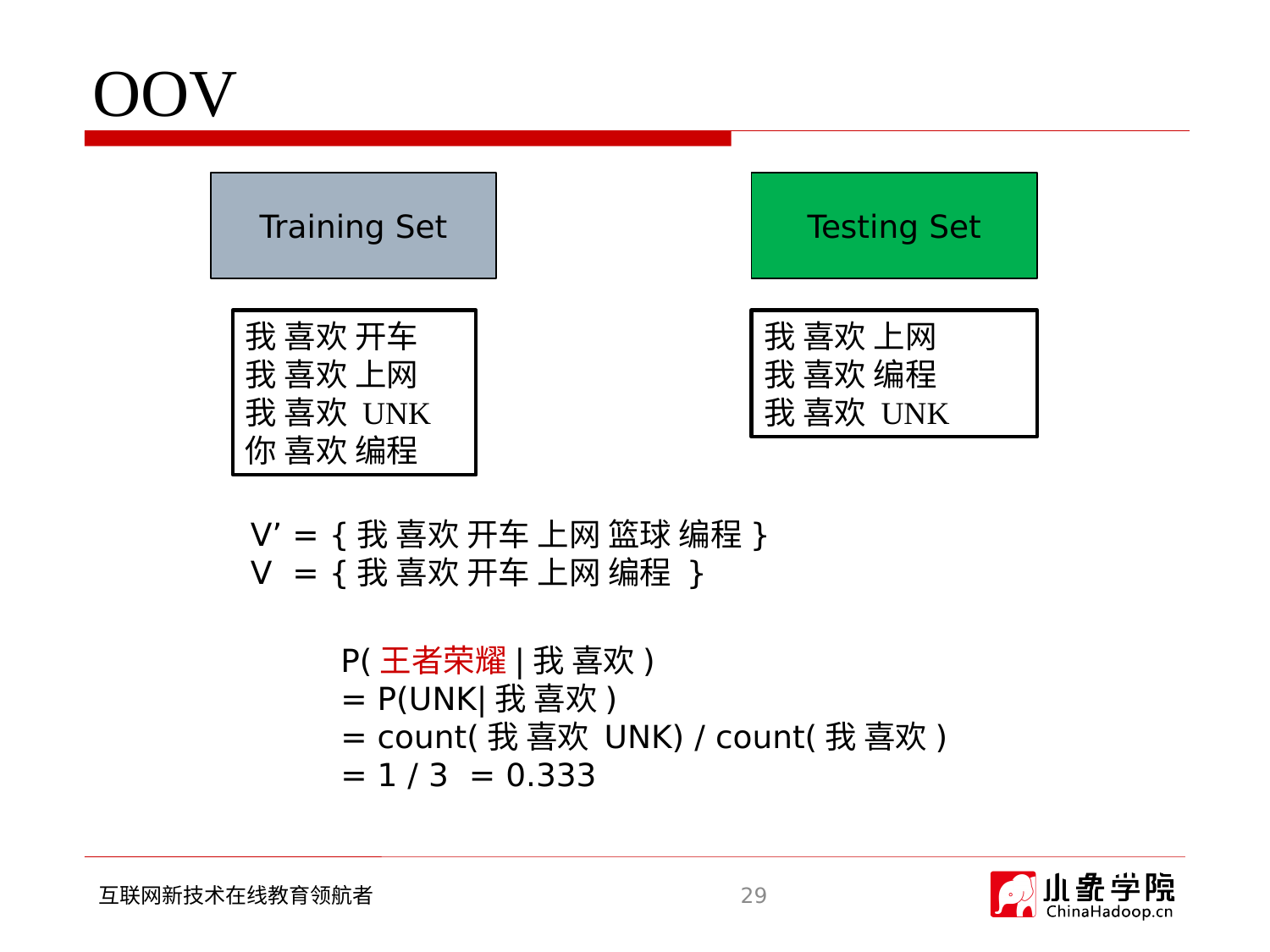

# OOV
Training Set
Testing Set
我 喜欢 开车
我 喜欢 上网
我 喜欢 UNK
你 喜欢 编程
我 喜欢 上网
我 喜欢 编程
我 喜欢 UNK
V’ = {我 喜欢 开车 上网 篮球 编程}
V  = {我 喜欢 开车 上网 编程 }
P(王者荣耀|我 喜欢)
= P(UNK|我 喜欢)
= count(我 喜欢 UNK) / count(我 喜欢) = 1 / 3  = 0.333
29